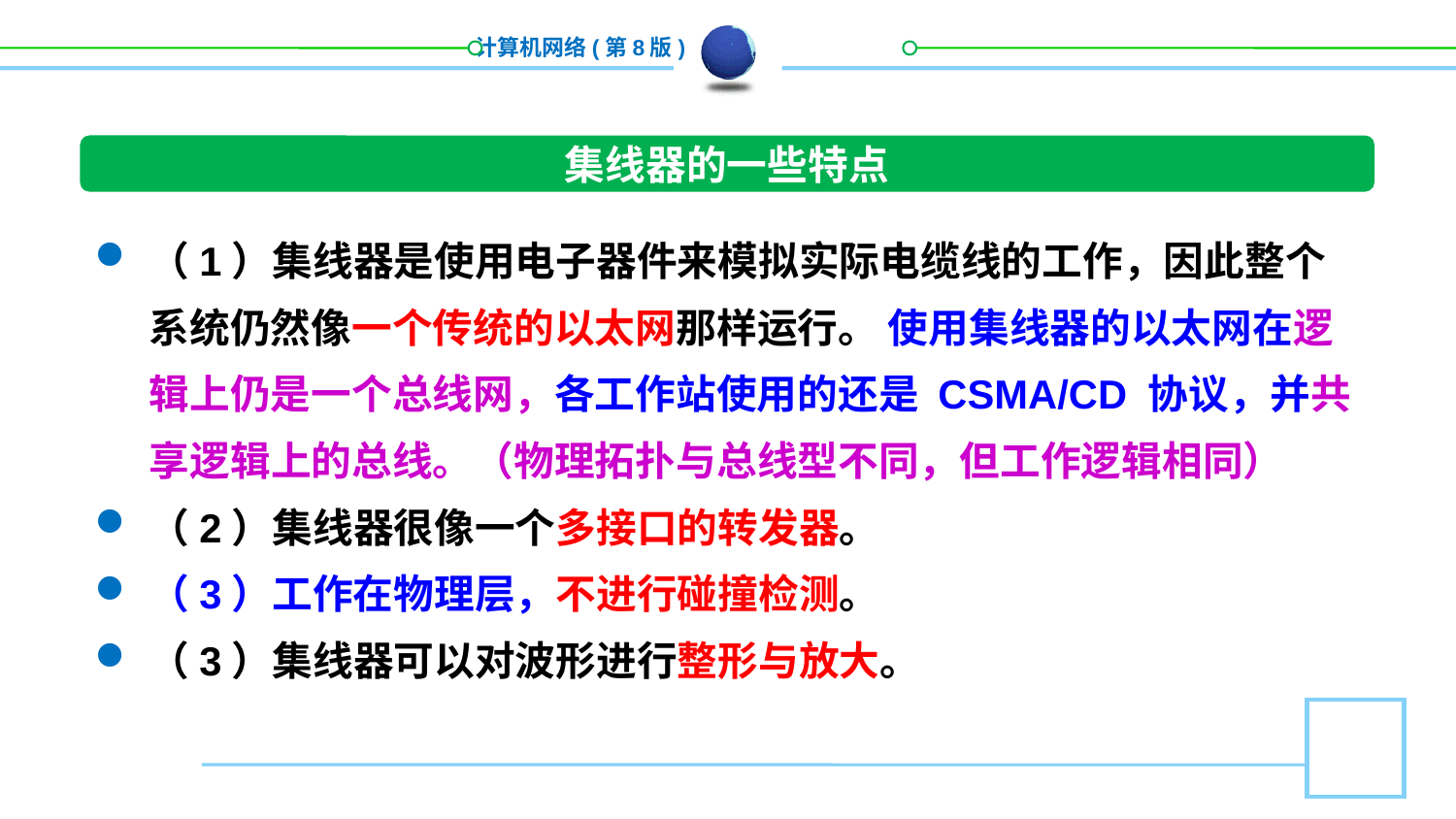

集线器的一些特点

（1）集线器是使用电子器件来模拟实际电缆线的工作，因此整个系统仍然像一个传统的以太网那样运行。 使用集线器的以太网在逻辑上仍是一个总线网，各工作站使用的还是 CSMA/CD 协议，并共享逻辑上的总线。（物理拓扑与总线型不同，但工作逻辑相同）
（2）集线器很像一个多接口的转发器。
（3）工作在物理层，不进行碰撞检测。
（3）集线器可以对波形进行整形与放大。